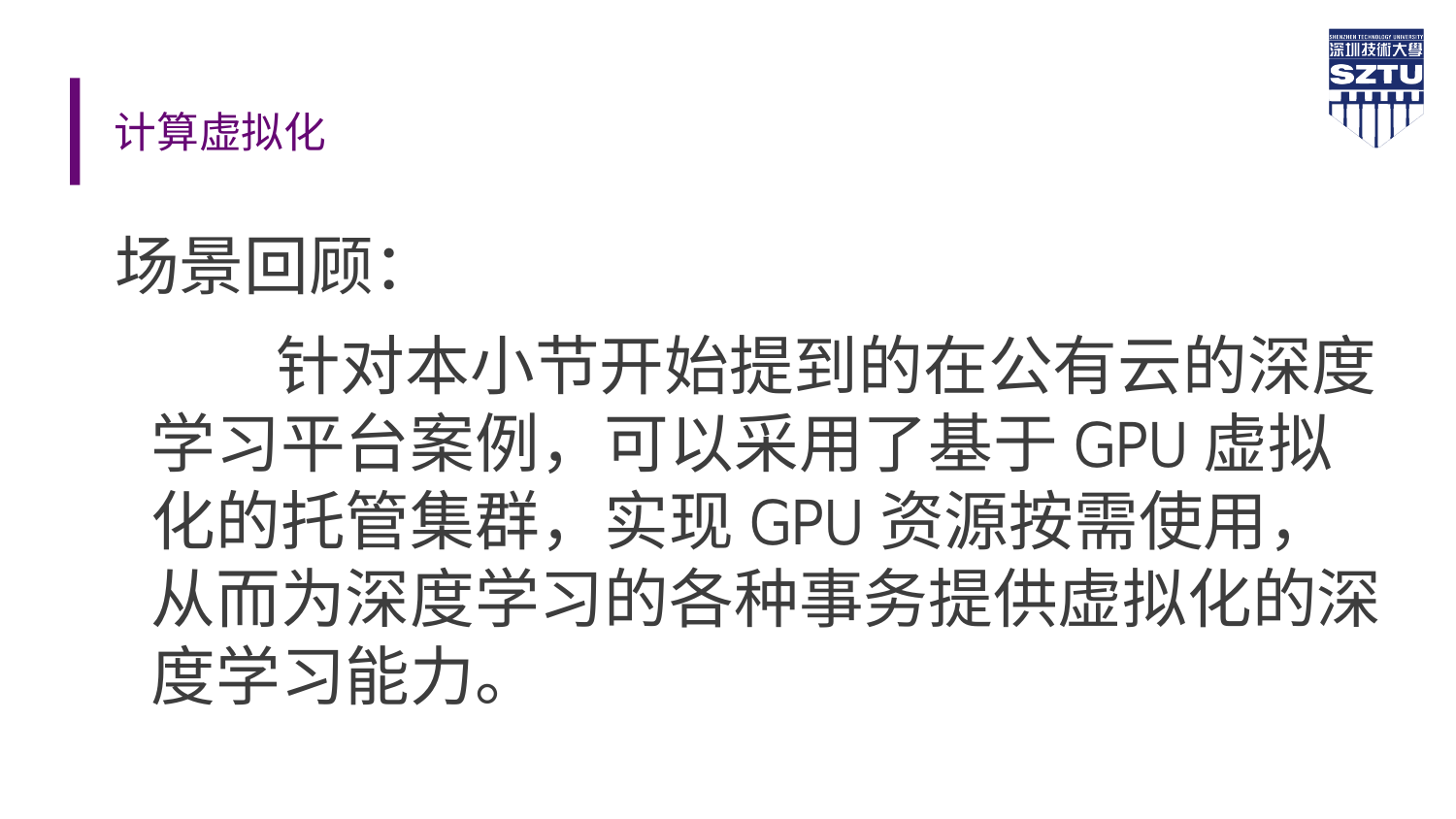

# 计算虚拟化
场景回顾：
          针对本小节开始提到的在公有云的深度学习平台案例，可以采用了基于GPU虚拟化的托管集群，实现GPU资源按需使用，从而为深度学习的各种事务提供虚拟化的深度学习能力。